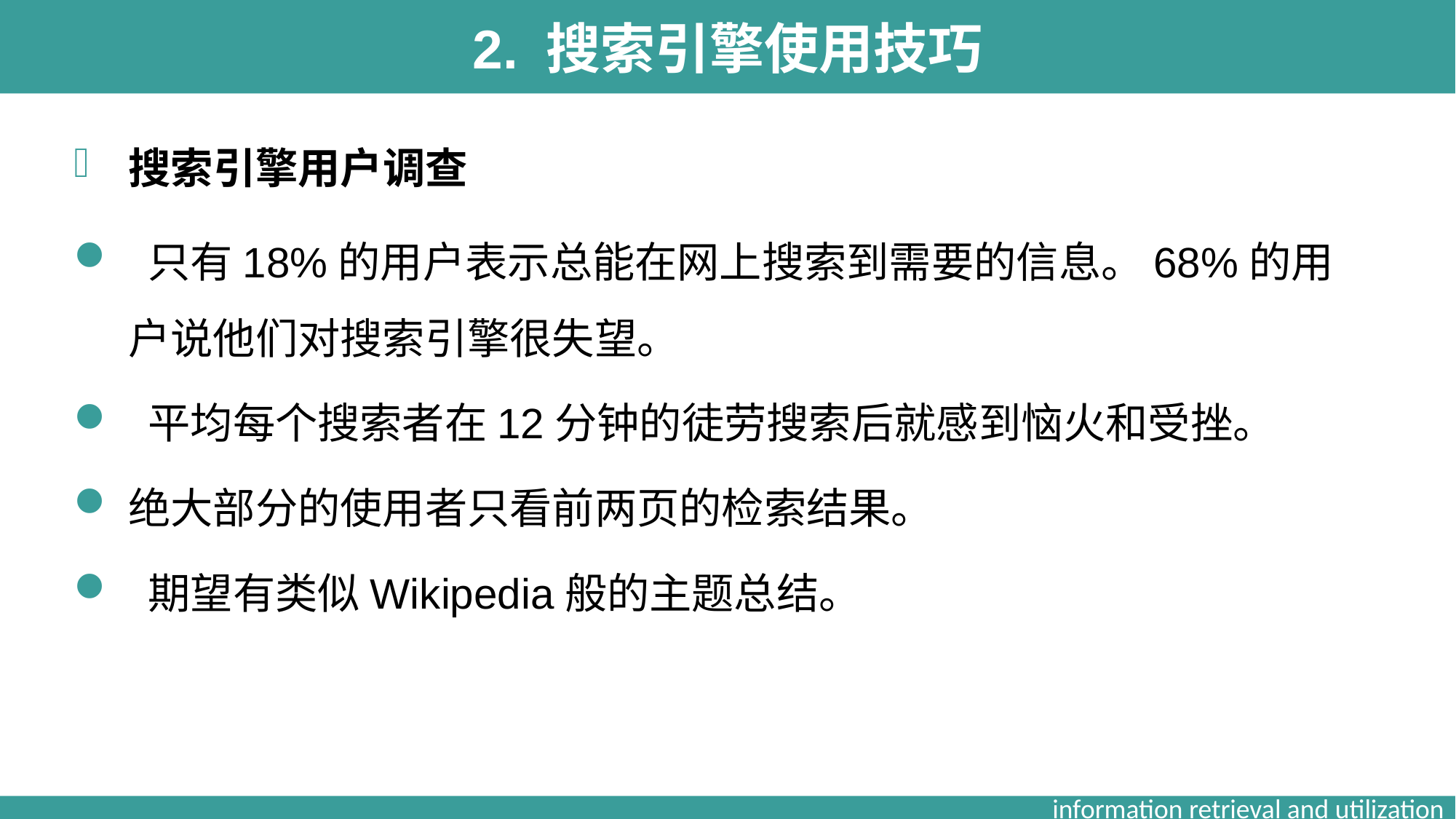

2. 搜索引擎使用技巧
搜索引擎用户调查
 只有18%的用户表示总能在网上搜索到需要的信息。68%的用户说他们对搜索引擎很失望。
 平均每个搜索者在12分钟的徒劳搜索后就感到恼火和受挫。
绝大部分的使用者只看前两页的检索结果。
 期望有类似Wikipedia般的主题总结。
information retrieval and utilization